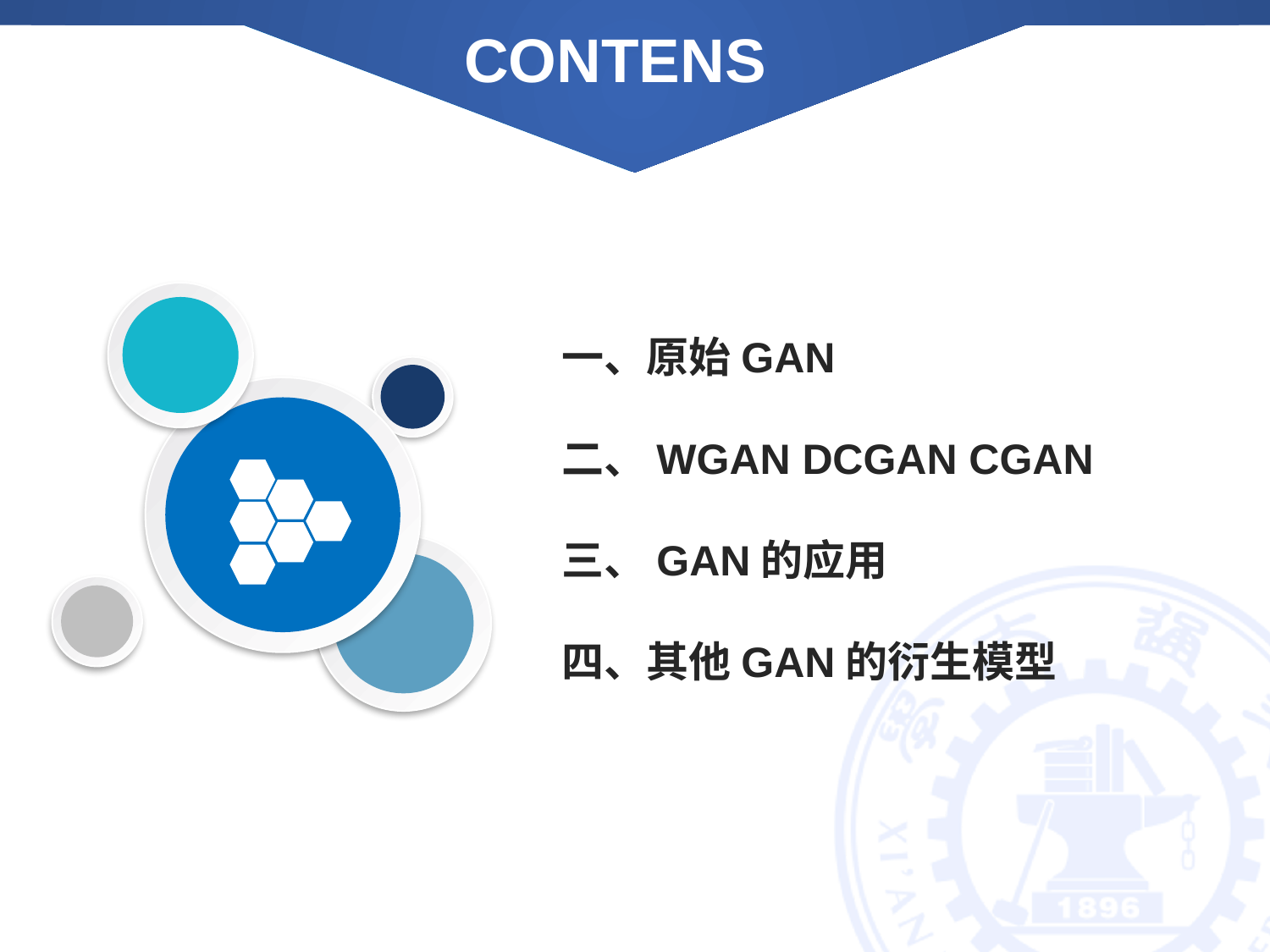

CONTENS

CONTENTS
一、原始GAN
二、WGAN DCGAN CGAN
三、GAN的应用
四、其他GAN的衍生模型